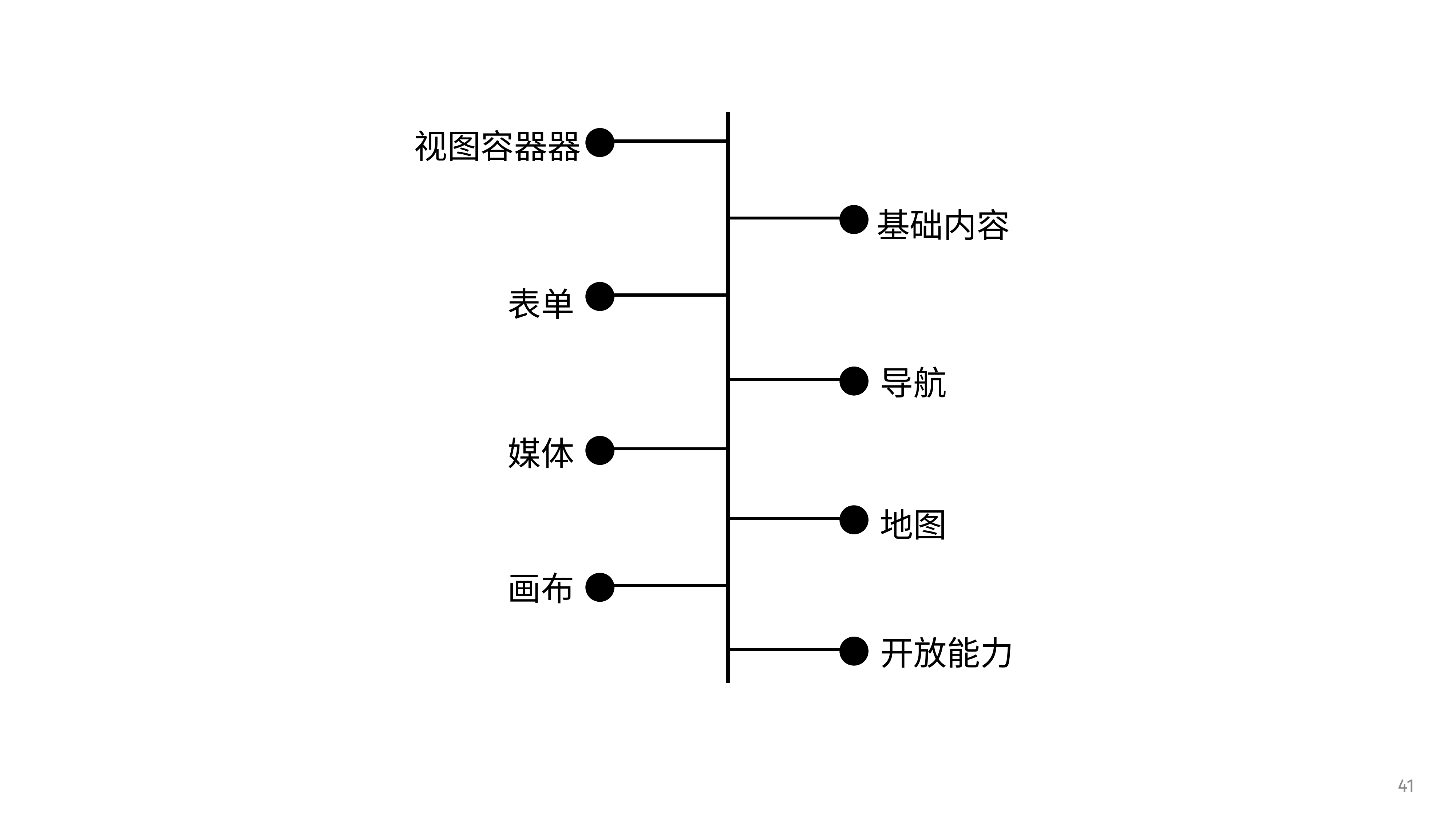

视图容器器

	       基础内容

表单

	导航

媒体

	地图

画布

开放能⼒

41